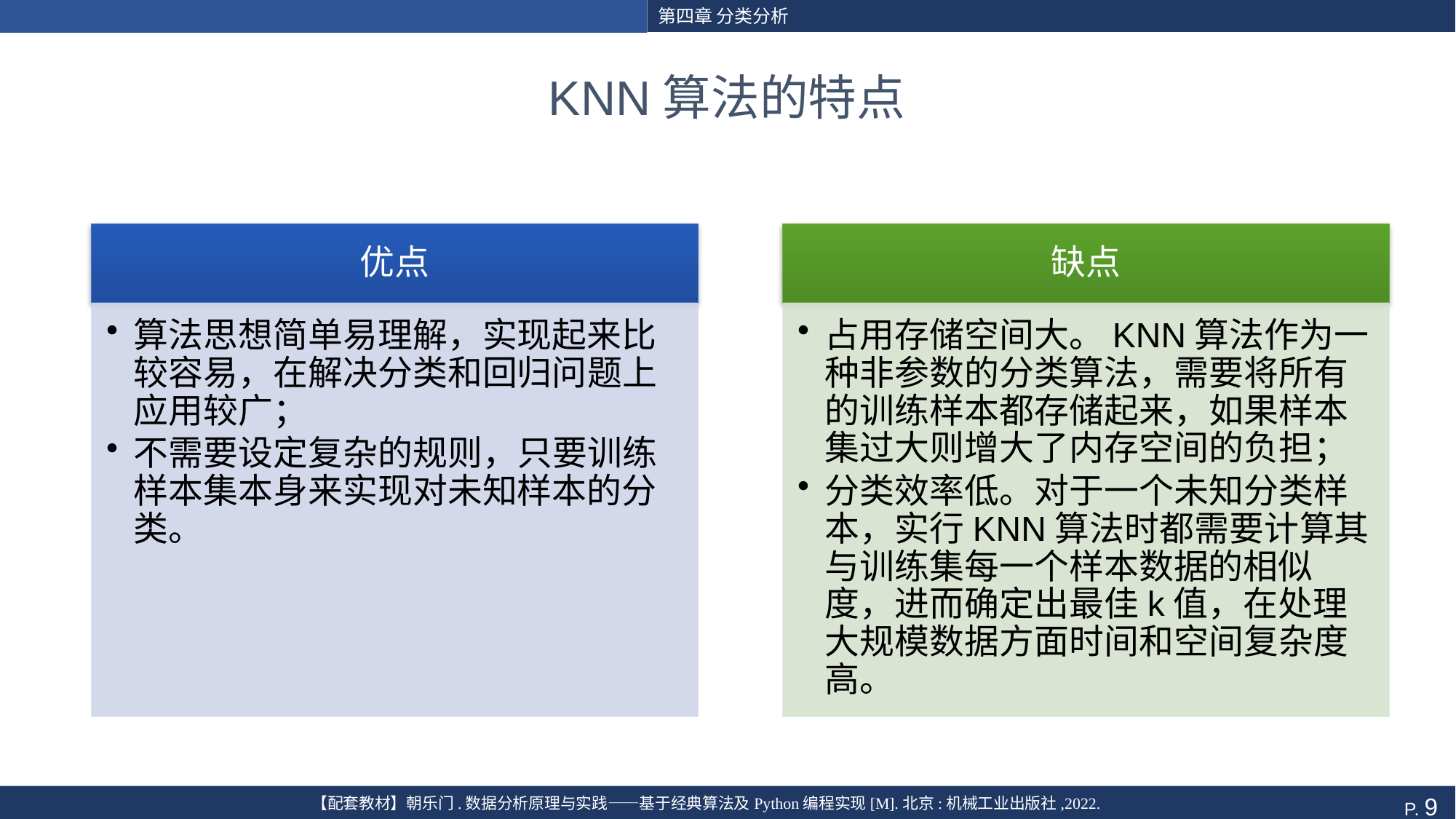

# KNN算法的特点
优点
算法思想简单易理解，实现起来比较容易，在解决分类和回归问题上应用较广；
不需要设定复杂的规则，只要训练样本集本身来实现对未知样本的分类。
缺点
占用存储空间大。KNN算法作为一种非参数的分类算法，需要将所有的训练样本都存储起来，如果样本集过大则增大了内存空间的负担；
分类效率低。对于一个未知分类样本，实行KNN算法时都需要计算其与训练集每一个样本数据的相似度，进而确定出最佳k值，在处理大规模数据方面时间和空间复杂度高。